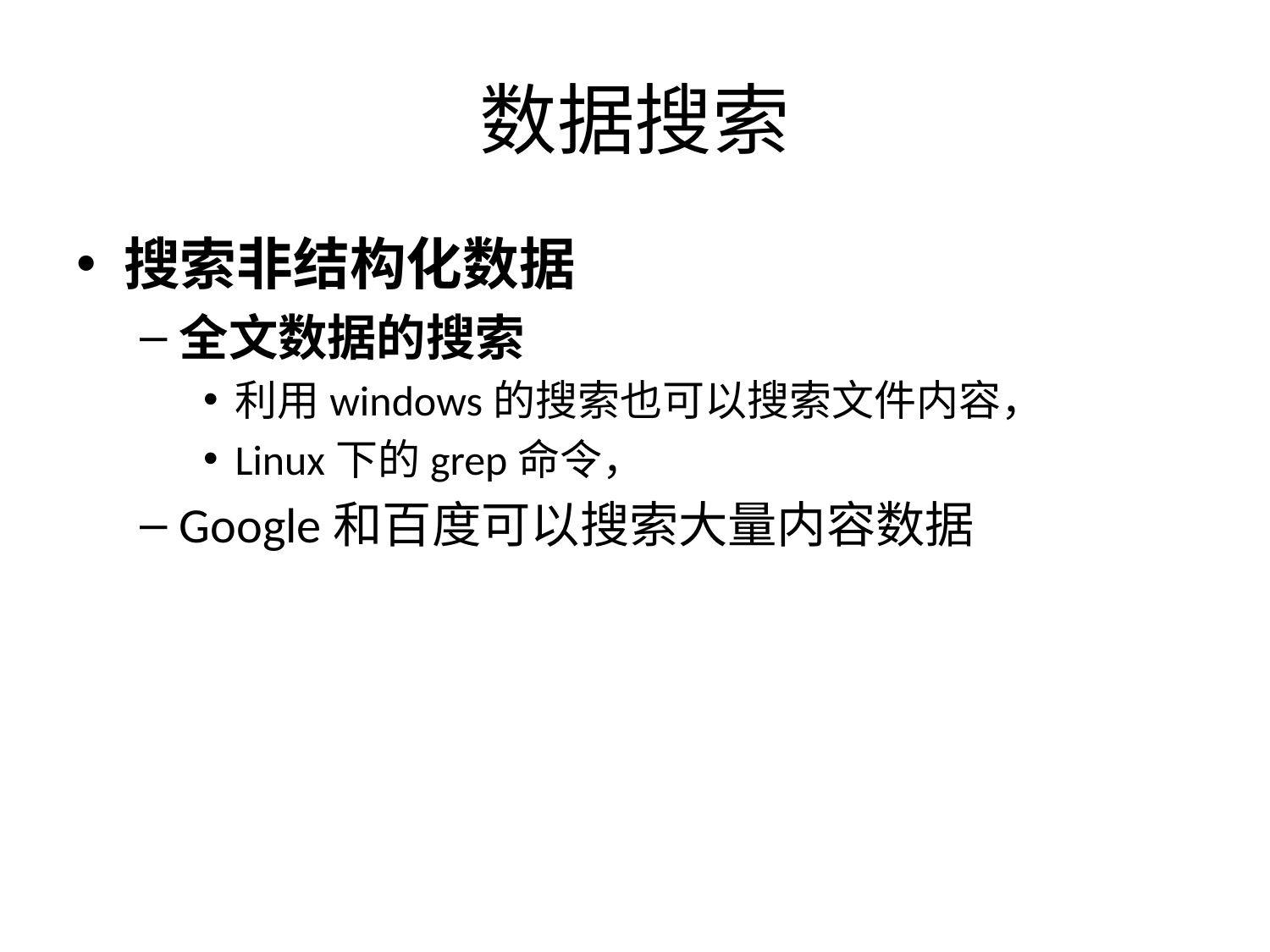

# 数据搜索
搜索非结构化数据
全文数据的搜索
利用windows的搜索也可以搜索文件内容，
Linux下的grep命令，
Google和百度可以搜索大量内容数据